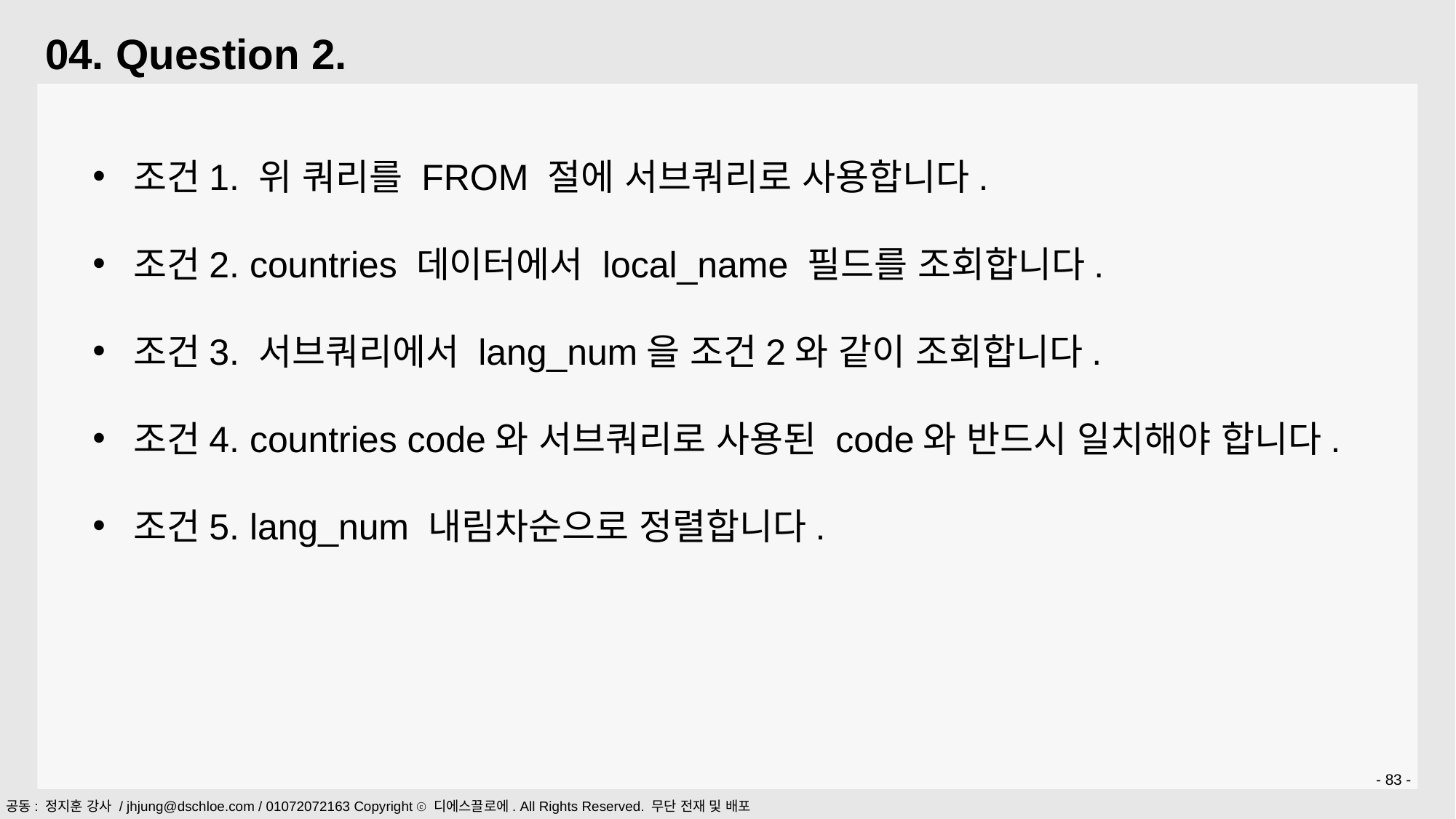

04. Question 2.
조건1. 위 쿼리를 FROM 절에 서브쿼리로 사용합니다.

조건2. countries 데이터에서 local_name 필드를 조회합니다.

조건3. 서브쿼리에서 lang_num을 조건2와 같이 조회합니다.

조건4. countries code와 서브쿼리로 사용된 code와 반드시 일치해야 합니다.

조건5. lang_num 내림차순으로 정렬합니다.
- 83 -